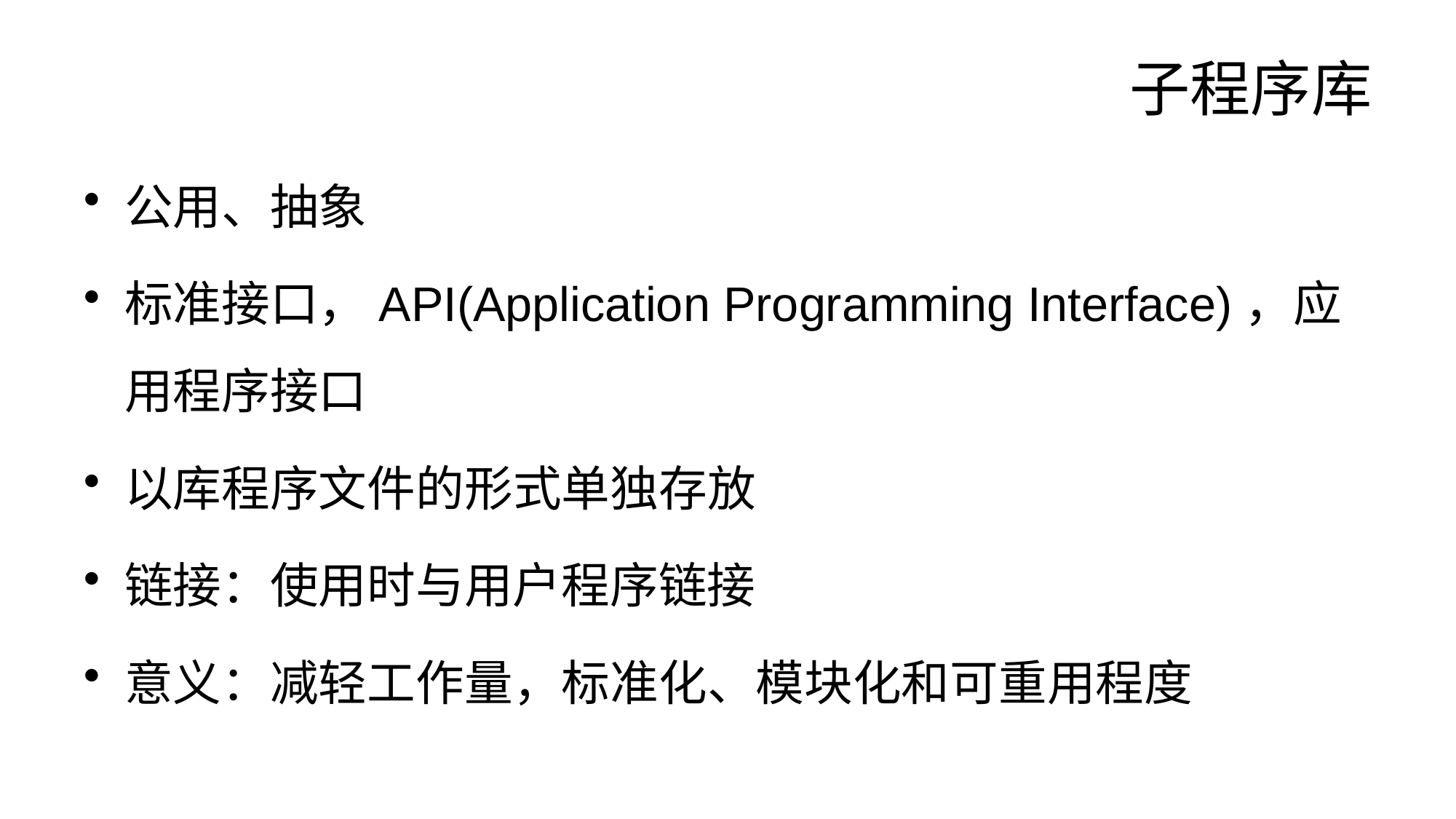

# 子程序库
公用、抽象
标准接口，API(Application Programming Interface)，应用程序接口
以库程序文件的形式单独存放
链接：使用时与用户程序链接
意义：减轻工作量，标准化、模块化和可重用程度